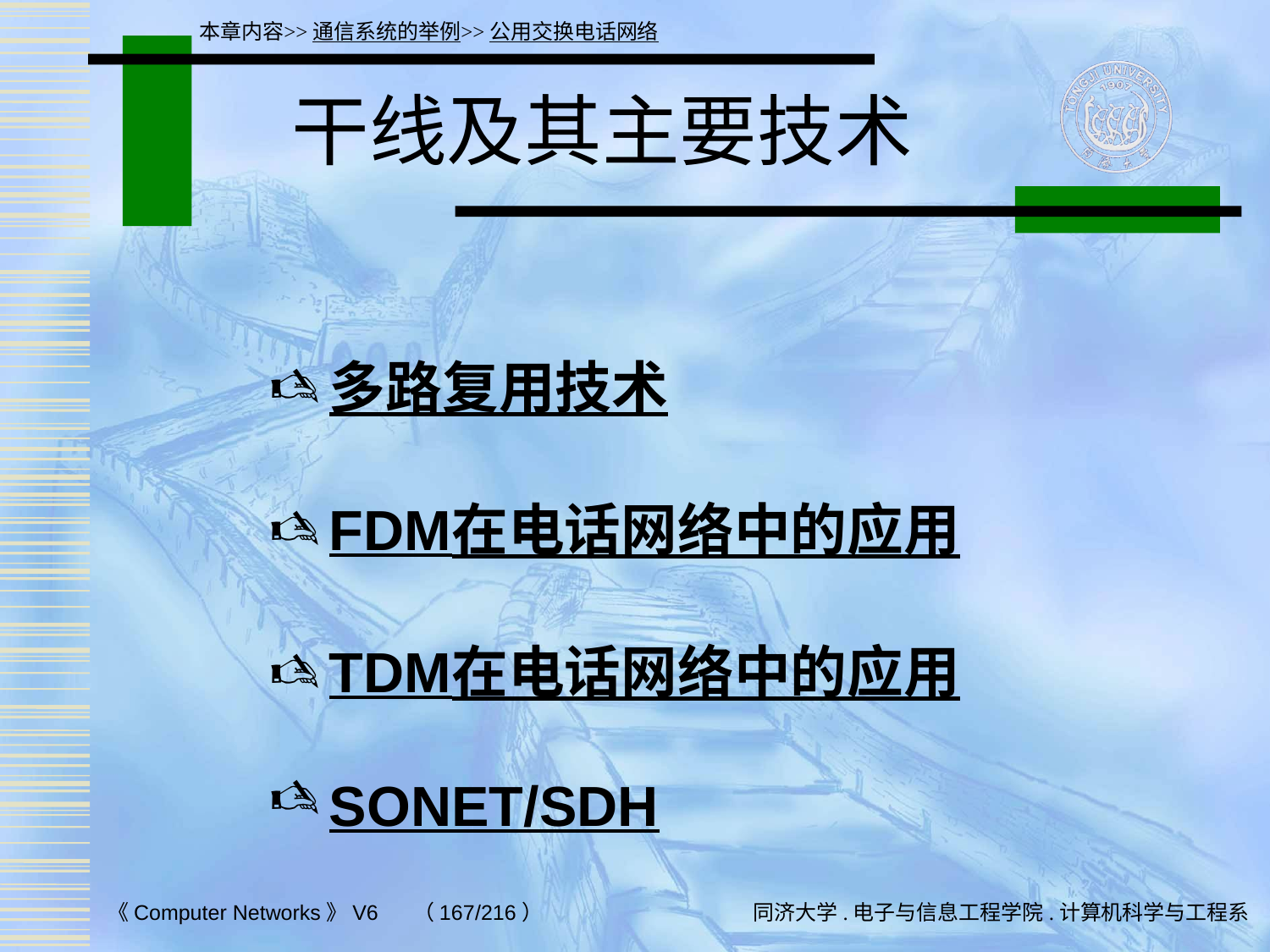

本章内容>>通信系统的举例>>公用交换电话网络
# 干线及其主要技术
多路复用技术
FDM在电话网络中的应用
TDM在电话网络中的应用
SONET/SDH